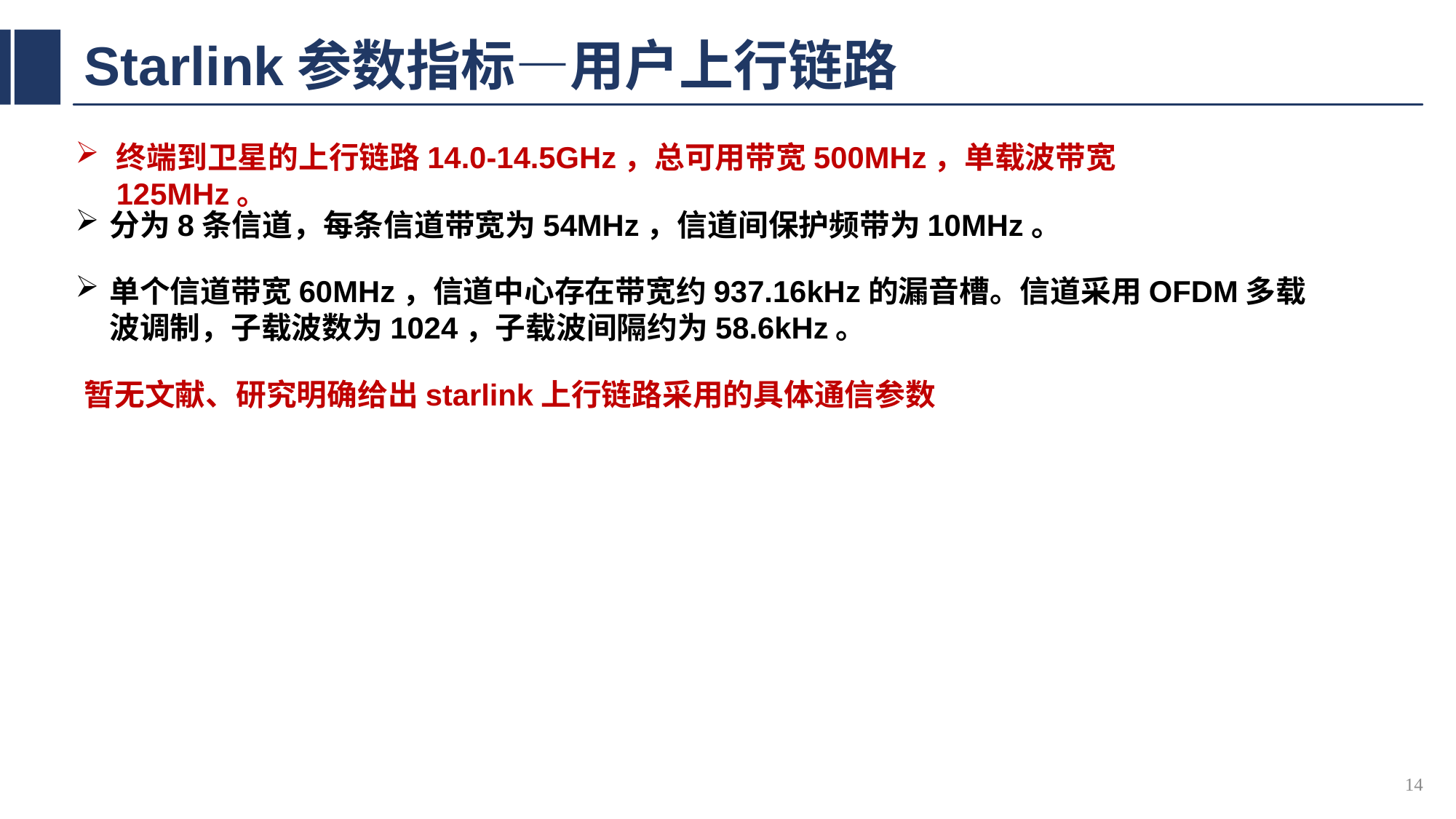

# Starlink参数指标—用户上行链路
终端到卫星的上行链路14.0-14.5GHz，总可用带宽500MHz，单载波带宽125MHz。
分为8条信道，每条信道带宽为54MHz，信道间保护频带为10MHz。
单个信道带宽60MHz，信道中心存在带宽约937.16kHz的漏音槽。信道采用OFDM多载波调制，子载波数为1024，子载波间隔约为58.6kHz。
暂无文献、研究明确给出starlink上行链路采用的具体通信参数
14